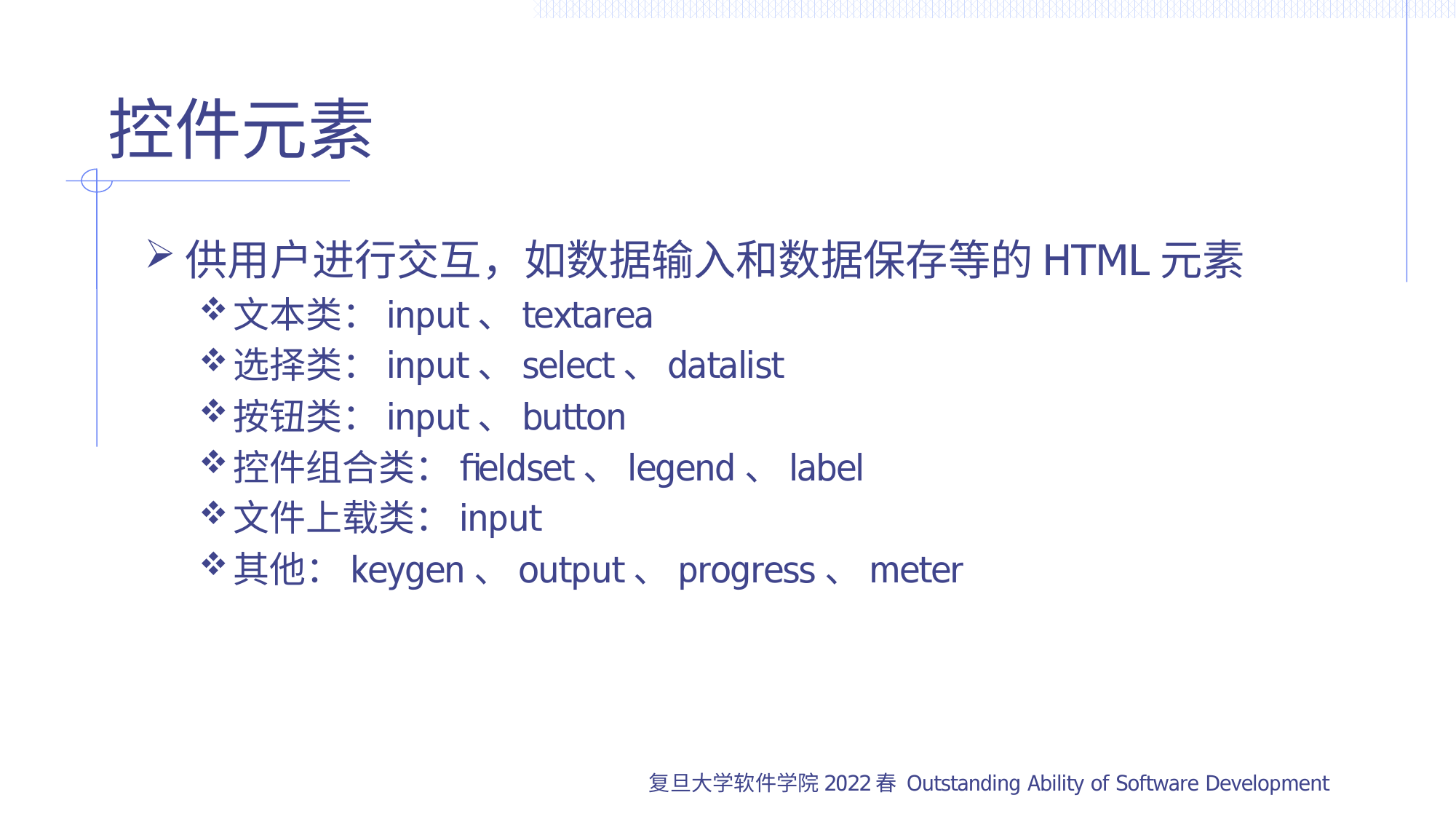

# 控件元素
供用户进行交互，如数据输入和数据保存等的HTML元素
文本类：input、textarea
选择类：input、select、datalist
按钮类：input、button
控件组合类：fieldset、legend、label
文件上载类：input
其他：keygen、output、progress、meter